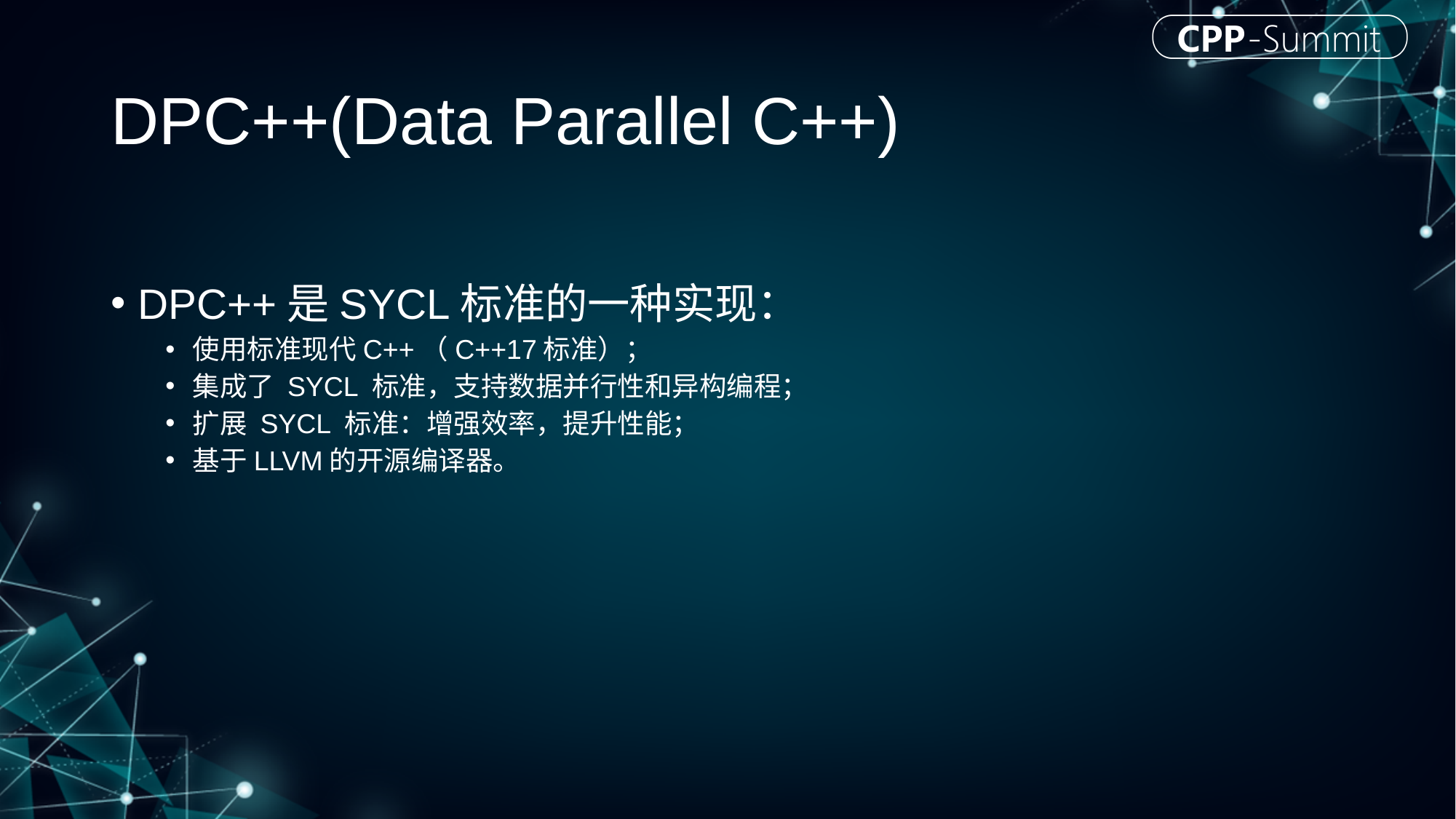

# DPC++(Data Parallel C++)

DPC++是SYCL标准的一种实现：
使用标准现代C++（C++17标准）；
集成了 SYCL 标准，支持数据并行性和异构编程；
扩展 SYCL 标准：增强效率，提升性能；
基于LLVM的开源编译器。